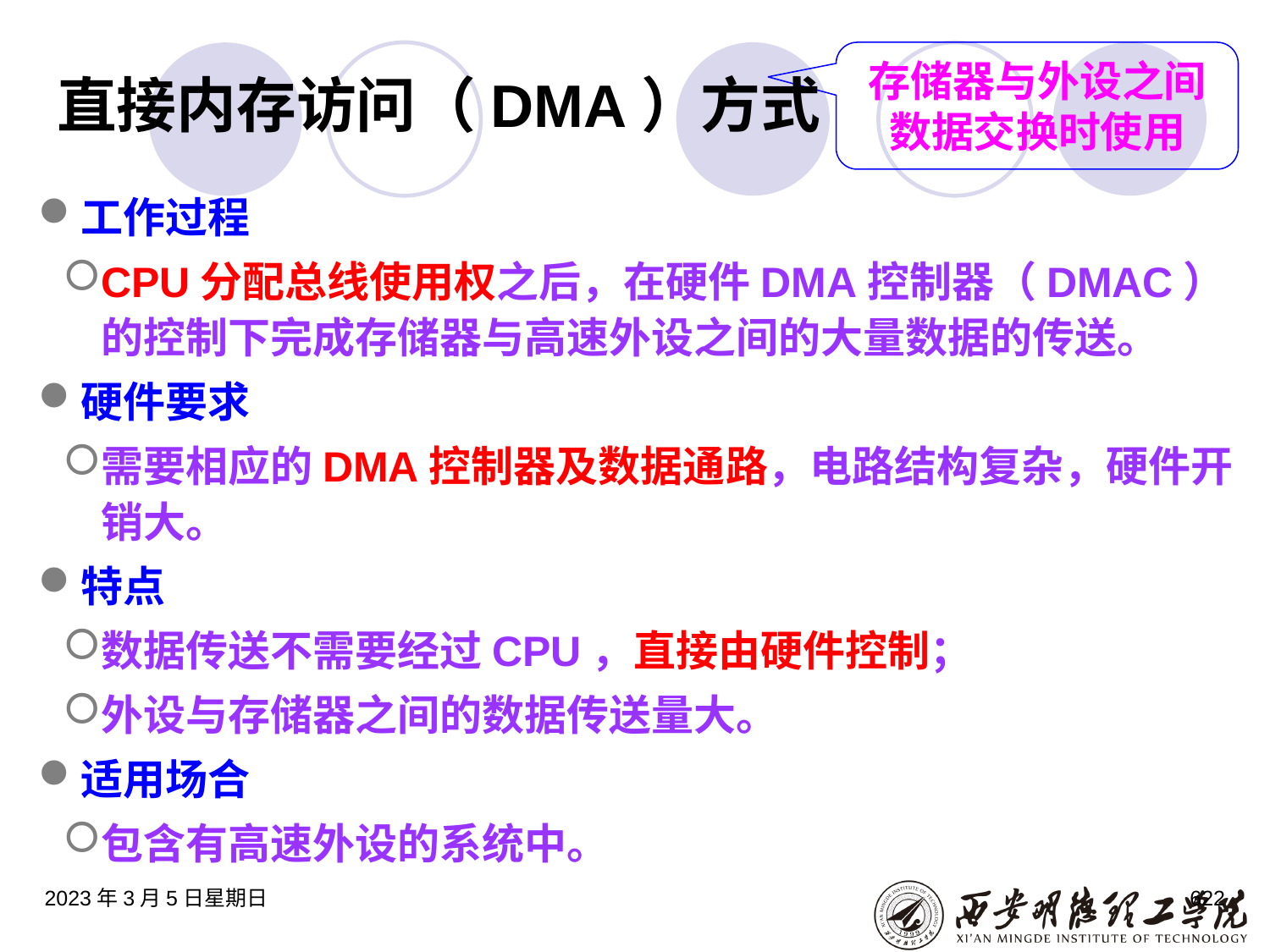

# 直接内存访问（DMA）方式
存储器与外设之间数据交换时使用

工作过程
CPU分配总线使用权之后，在硬件DMA控制器（DMAC）的控制下完成存储器与高速外设之间的大量数据的传送。
硬件要求
需要相应的DMA控制器及数据通路，电路结构复杂，硬件开销大。
特点
数据传送不需要经过CPU，直接由硬件控制；
外设与存储器之间的数据传送量大。
适用场合
包含有高速外设的系统中。
2023年3月5日星期日
622